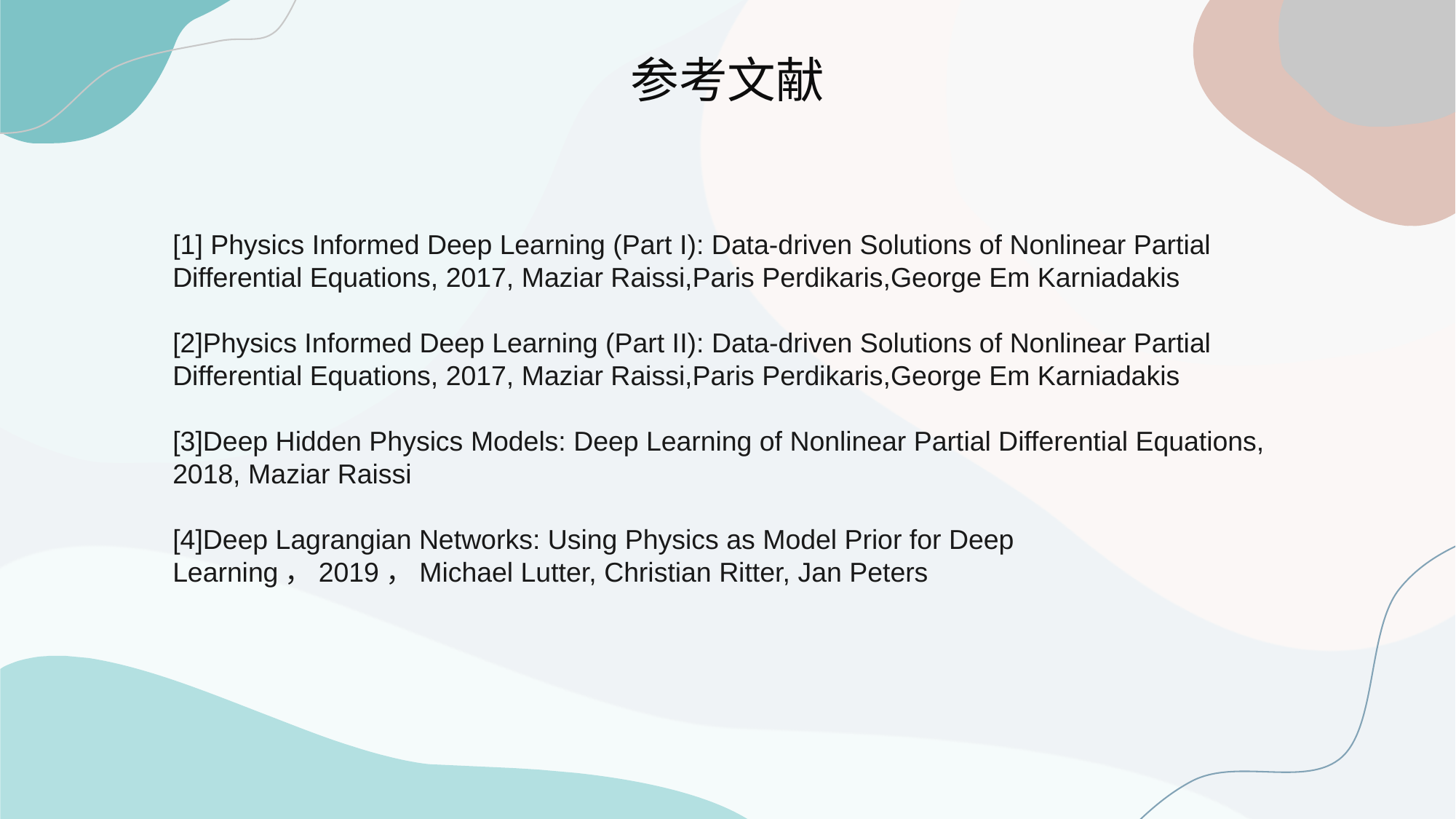

参考文献
[1] Physics Informed Deep Learning (Part I): Data-driven Solutions of Nonlinear Partial Differential Equations, 2017, Maziar Raissi,Paris Perdikaris,George Em Karniadakis

[2]Physics Informed Deep Learning (Part II): Data-driven Solutions of Nonlinear Partial Differential Equations, 2017, Maziar Raissi,Paris Perdikaris,George Em Karniadakis

[3]Deep Hidden Physics Models: Deep Learning of Nonlinear Partial Differential Equations, 2018, Maziar Raissi

[4]Deep Lagrangian Networks: Using Physics as Model Prior for Deep Learning，2019，Michael Lutter, Christian Ritter, Jan Peters